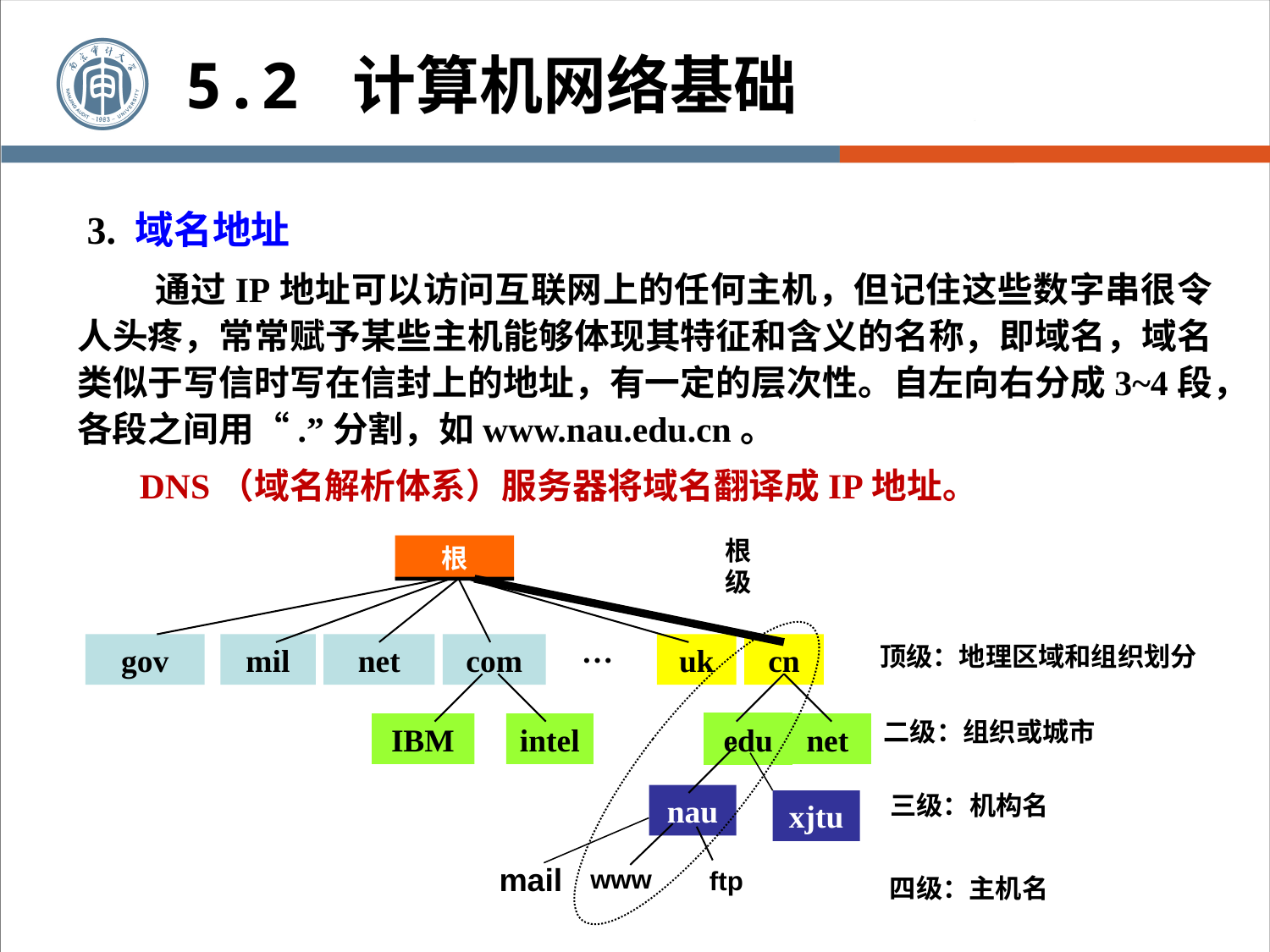

5.2 计算机网络基础
 3. 域名地址
        通过IP地址可以访问互联网上的任何主机，但记住这些数字串很令人头疼，常常赋予某些主机能够体现其特征和含义的名称，即域名，域名类似于写信时写在信封上的地址，有一定的层次性。自左向右分成3~4段，各段之间用“.”分割，如www.nau.edu.cn。
       DNS（域名解析体系）服务器将域名翻译成IP地址。
根级
根

顶级：地理区域和组织划分
gov
mil
net
com
…
uk
cn
…

二级：组织或城市
IBM
intel
edu
net

三级：机构名
nau
xjtu

mail
www
ftp
四级：主机名